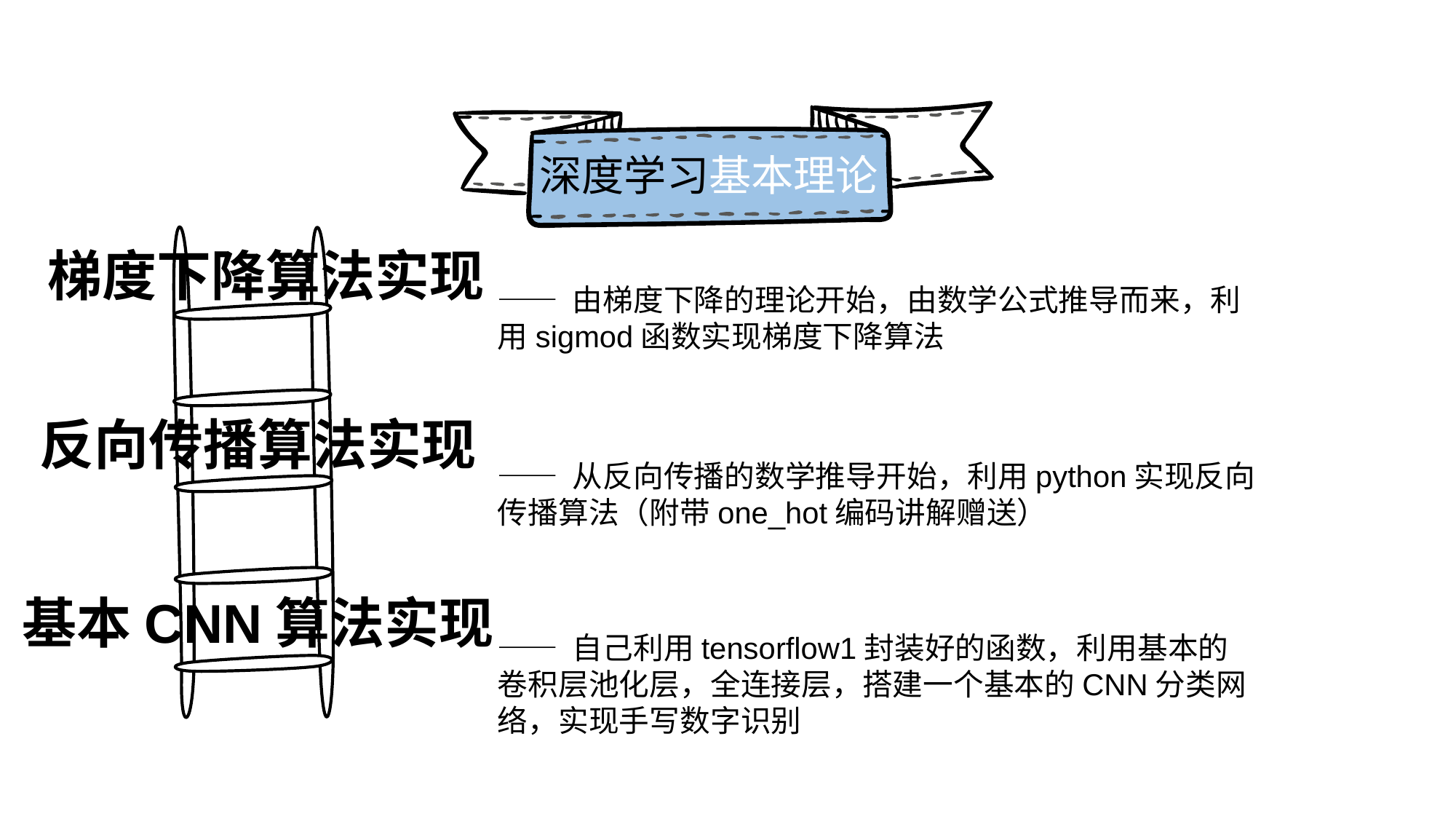

深度学习基本理论

梯度下降算法实现
—— 由梯度下降的理论开始，由数学公式推导而来，利用sigmod函数实现梯度下降算法

反向传播算法实现

—— 从反向传播的数学推导开始，利用python实现反向传播算法（附带one_hot编码讲解赠送）

基本CNN算法实现

—— 自己利用tensorflow1封装好的函数，利用基本的卷积层池化层，全连接层，搭建一个基本的CNN分类网络，实现手写数字识别